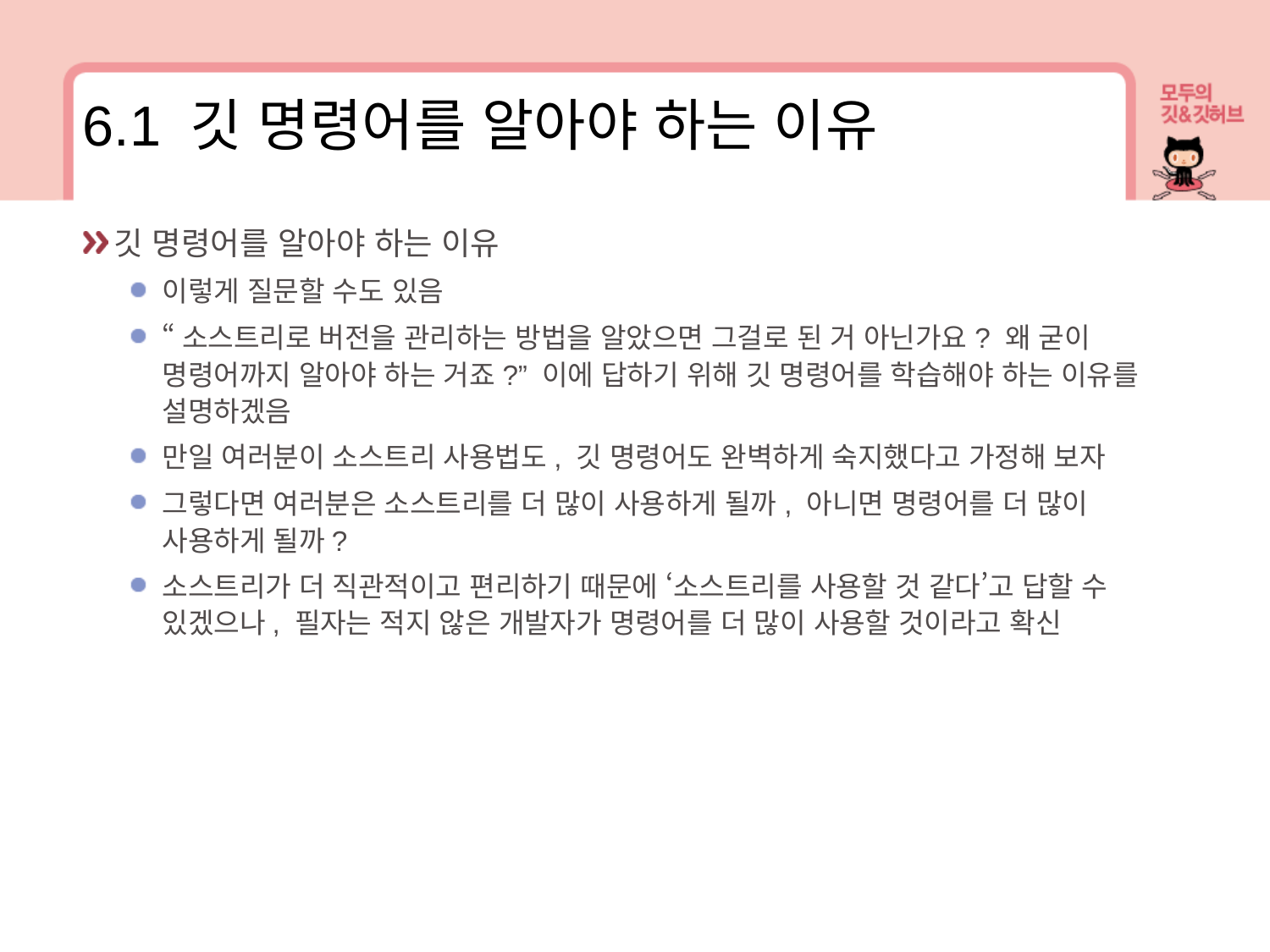

6.1 깃 명령어를 알아야 하는 이유
깃 명령어를 알아야 하는 이유
이렇게 질문할 수도 있음
“소스트리로 버전을 관리하는 방법을 알았으면 그걸로 된 거 아닌가요? 왜 굳이 명령어까지 알아야 하는 거죠?” 이에 답하기 위해 깃 명령어를 학습해야 하는 이유를 설명하겠음
만일 여러분이 소스트리 사용법도, 깃 명령어도 완벽하게 숙지했다고 가정해 보자
그렇다면 여러분은 소스트리를 더 많이 사용하게 될까, 아니면 명령어를 더 많이 사용하게 될까?
소스트리가 더 직관적이고 편리하기 때문에 ‘소스트리를 사용할 것 같다’고 답할 수 있겠으나, 필자는 적지 않은 개발자가 명령어를 더 많이 사용할 것이라고 확신